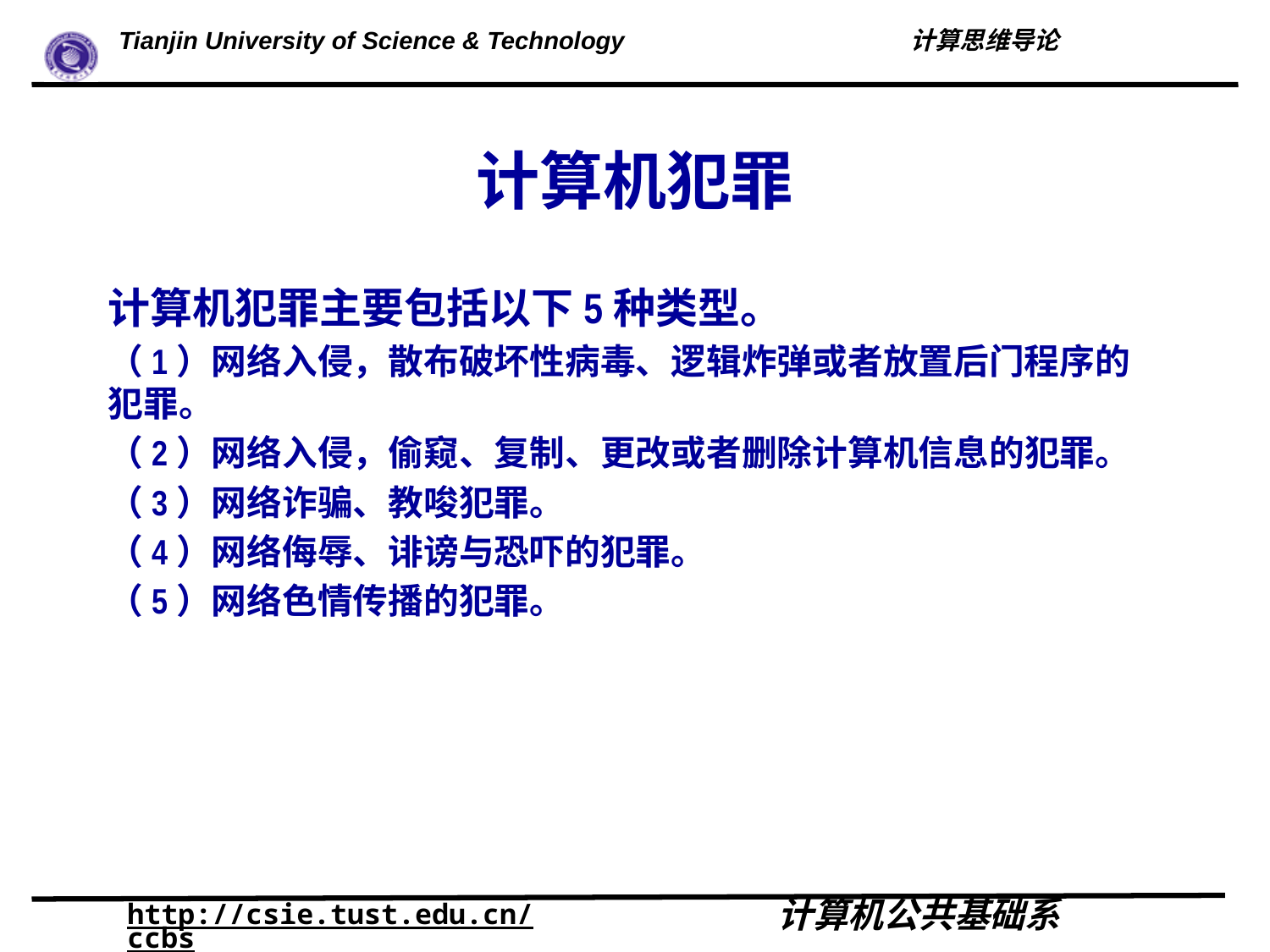

# 计算机犯罪
计算机犯罪主要包括以下5种类型。
（1）网络入侵，散布破坏性病毒、逻辑炸弹或者放置后门程序的犯罪。
（2）网络入侵，偷窥、复制、更改或者删除计算机信息的犯罪。
（3）网络诈骗、教唆犯罪。
（4）网络侮辱、诽谤与恐吓的犯罪。
（5）网络色情传播的犯罪。